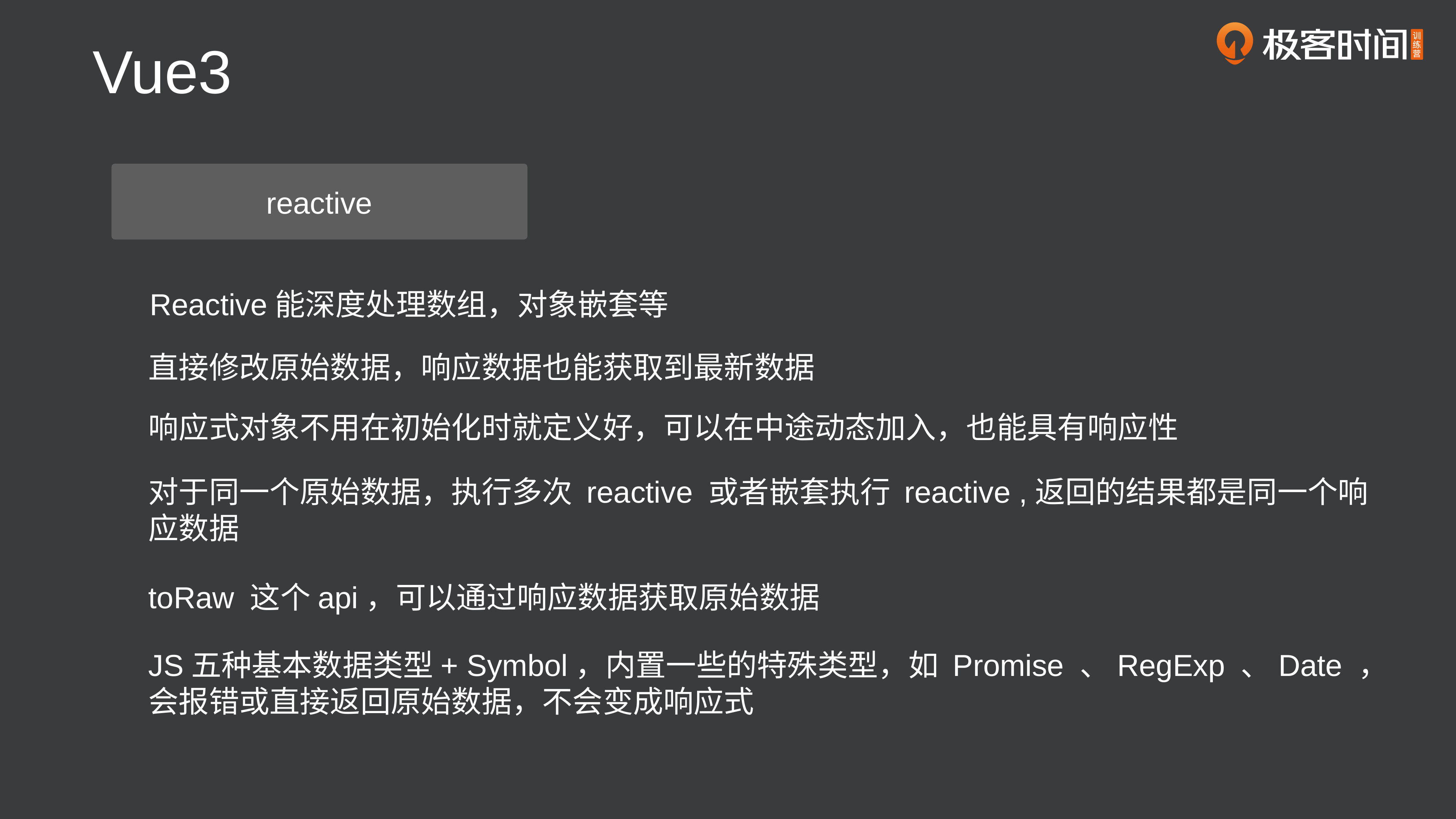

Vue3

reactive
Reactive能深度处理数组，对象嵌套等
直接修改原始数据，响应数据也能获取到最新数据
响应式对象不用在初始化时就定义好，可以在中途动态加入，也能具有响应性
对于同一个原始数据，执行多次 reactive 或者嵌套执行 reactive ,返回的结果都是同一个响应数据
toRaw 这个api，可以通过响应数据获取原始数据
JS五种基本数据类型+ Symbol，内置一些的特殊类型，如 Promise 、RegExp 、Date ，会报错或直接返回原始数据，不会变成响应式